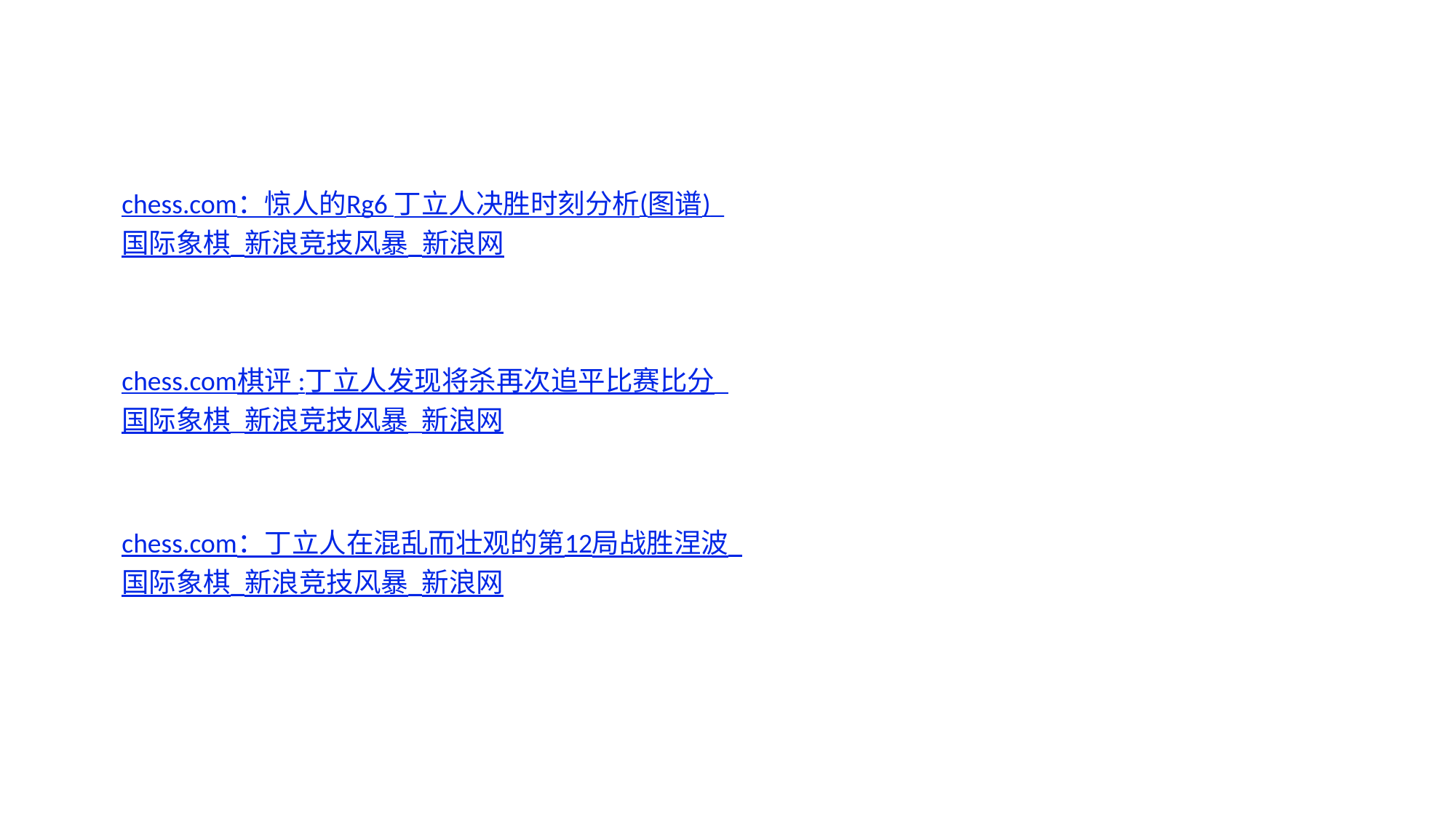

chess.com：惊人的Rg6 丁立人决胜时刻分析(图谱)_国际象棋_新浪竞技风暴_新浪网
chess.com棋评 :丁立人发现将杀再次追平比赛比分_国际象棋_新浪竞技风暴_新浪网
chess.com：丁立人在混乱而壮观的第12局战胜涅波_国际象棋_新浪竞技风暴_新浪网